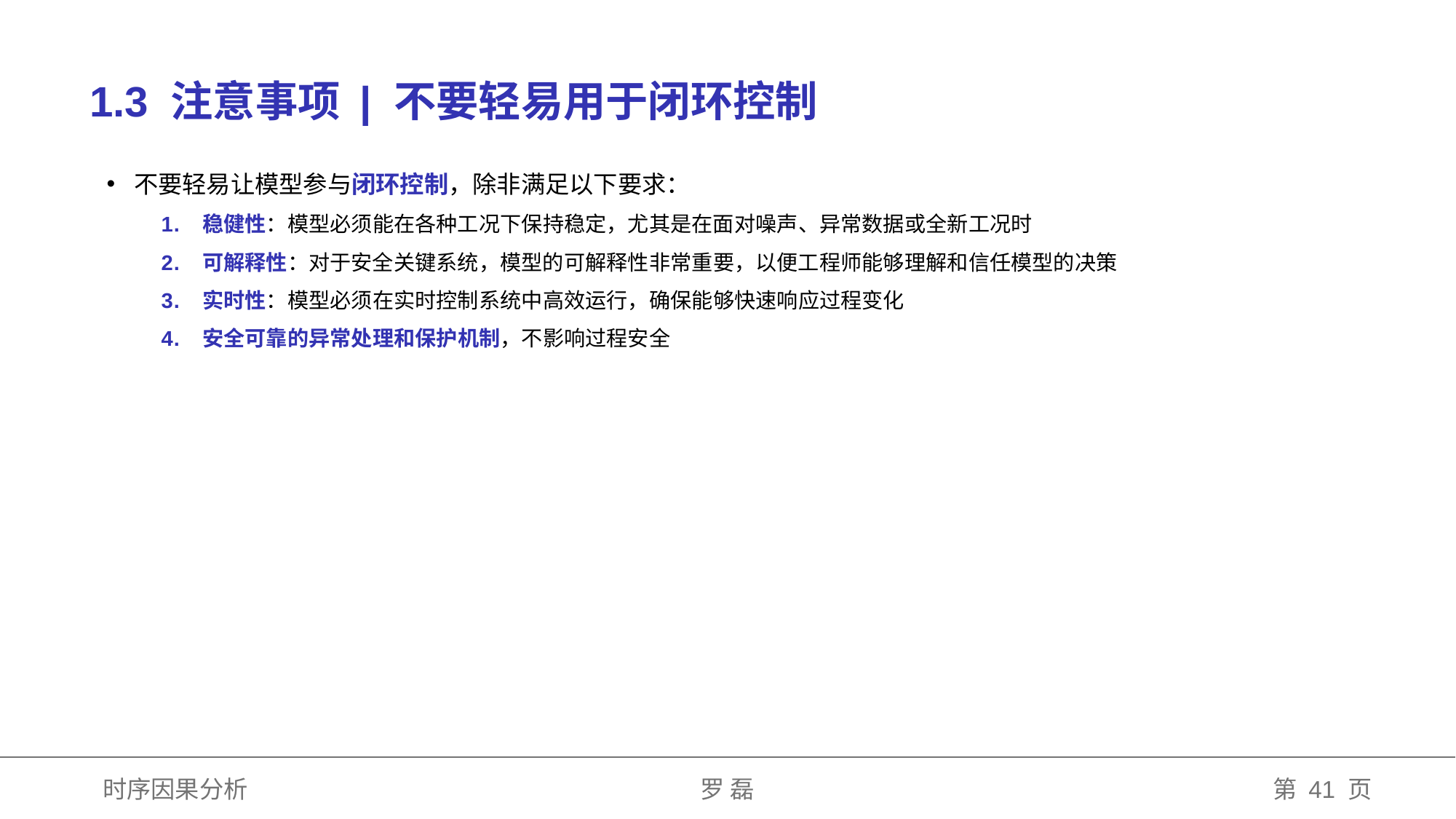

1.3 注意事项 | 不要轻易用于闭环控制
不要轻易让模型参与闭环控制，除非满足以下要求：
稳健性：模型必须能在各种工况下保持稳定，尤其是在面对噪声、异常数据或全新工况时
可解释性：对于安全关键系统，模型的可解释性非常重要，以便工程师能够理解和信任模型的决策
实时性：模型必须在实时控制系统中高效运行，确保能够快速响应过程变化
安全可靠的异常处理和保护机制，不影响过程安全